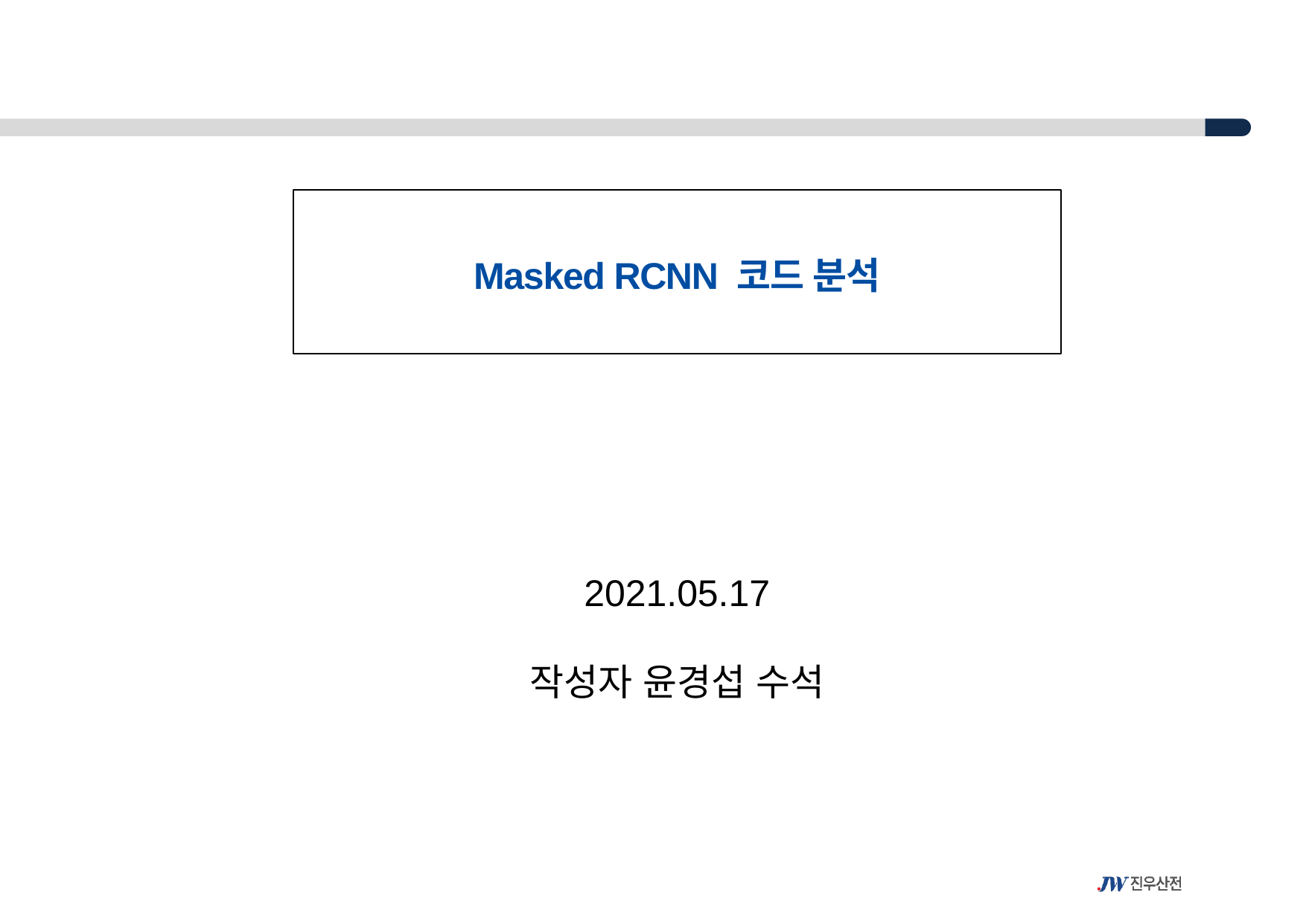

Masked RCNN 코드 분석
2021.05.17

작성자 윤경섭 수석